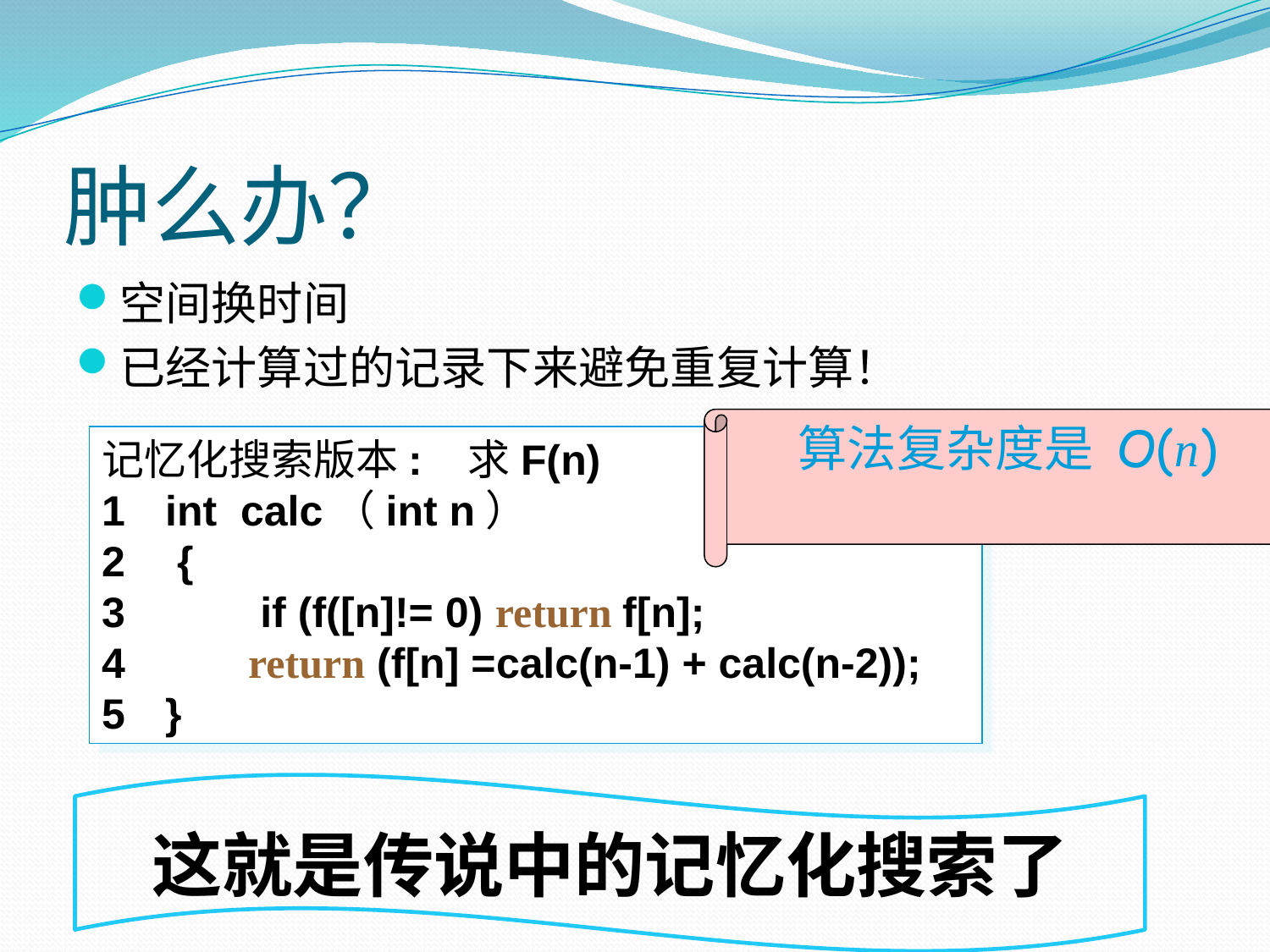

# 肿么办？
空间换时间
已经计算过的记录下来避免重复计算！
算法复杂度是 O(n)

记忆化搜索版本:   求F(n)
int  calc（int n）
 {
        if (f([n]!= 0) return f[n];
       return (f[n] =calc(n-1) + calc(n-2));
}
这就是传说中的记忆化搜索了